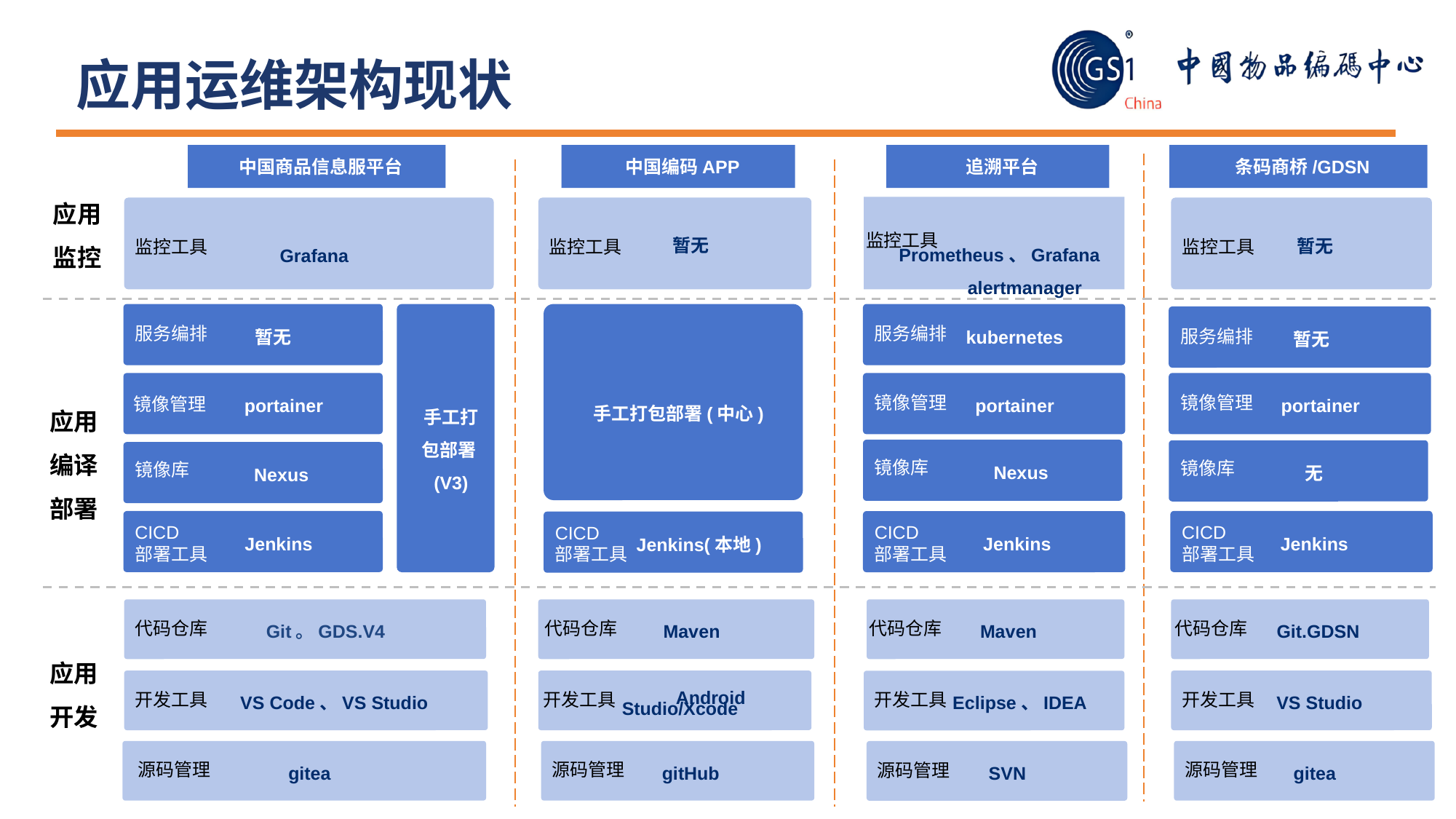

应用运维架构现状
 中国商品信息服平台
 中国编码APP
 追溯平台
 条码商桥/GDSN
应用
监控
          Prometheus、Grafana
          alertmanager
Grafana
    暂无
   暂无
监控工具
监控工具
监控工具
监控工具
      暂无
手工打包部署(V3)
手工打包部署(中心)
      kubernetes
  暂无
服务编排
服务编排
服务编排
服务打包
服务编排
          portainer
      portainer
      portainer
镜像管理
镜像管理
应用
编译
部署
镜像管理
镜像管理
         Nexus
镜像管理
    无
         Nexus
镜像库
镜像库
镜像库
部署工具
CICD
部署工具
   Jenkins
        Jenkins
       Jenkins
        Jenkins(本地)
CICD
部署工具
CICD
部署工具
CICD
部署工具
CICD
部署工具
      Git。GDS.V4
    Maven
      Maven
     Git.GDSN
代码仓库
代码仓库
代码仓库
代码仓库
应用
开发
         VS Code、VS Studio
            Android Studio/Xcode
     VS Studio
        Eclipse、IDEA
开发工具
开发工具
开发工具
开发工具
gitea
   gitHub
  gitea
  SVN
源码管理
源码管理
源码管理
源码管理